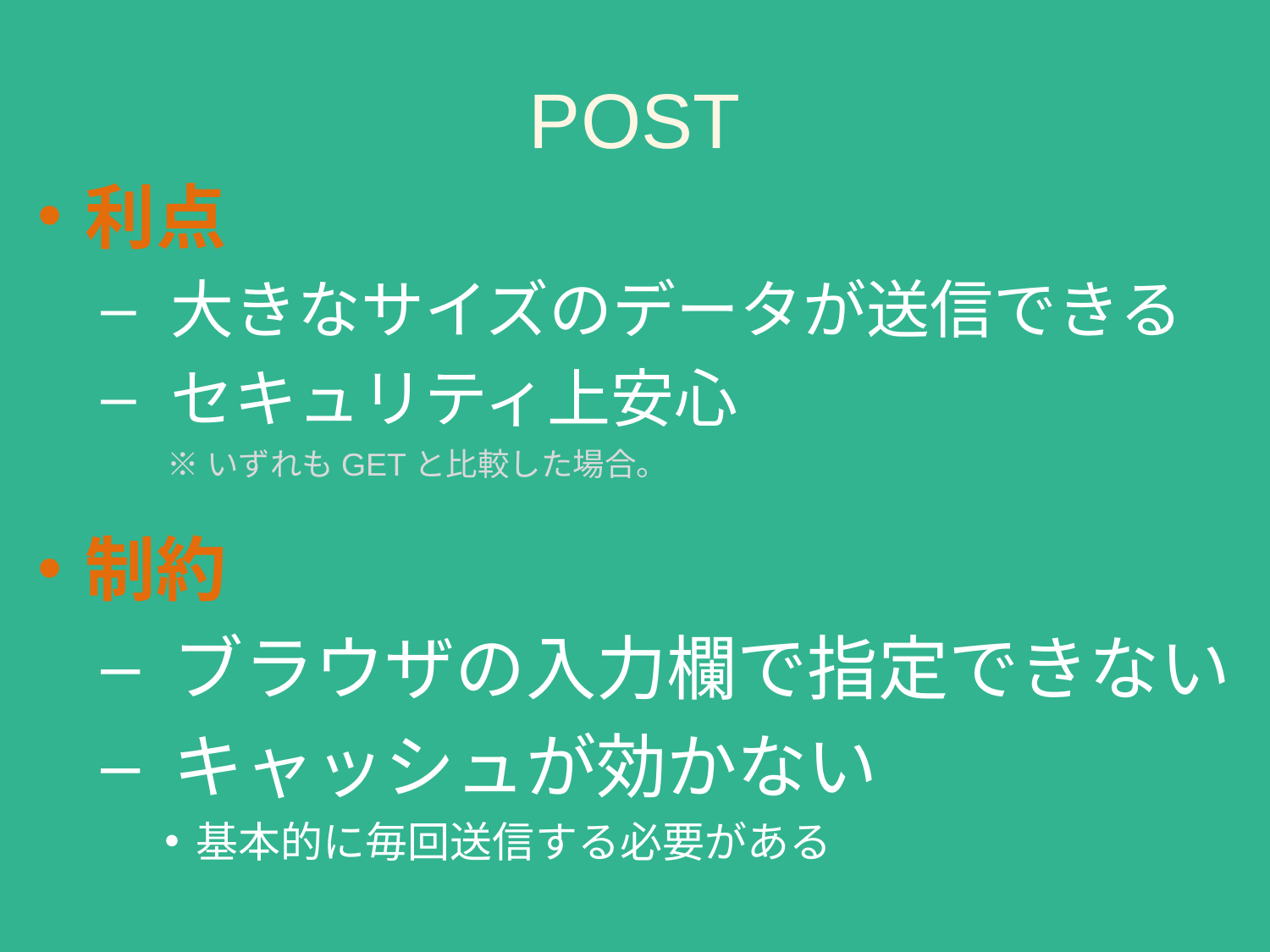

# POST
利点
 大きなサイズのデータが送信できる
 セキュリティ上安心
制約
 ブラウザの入力欄で指定できない
 キャッシュが効かない
基本的に毎回送信する必要がある
※いずれもGETと比較した場合。